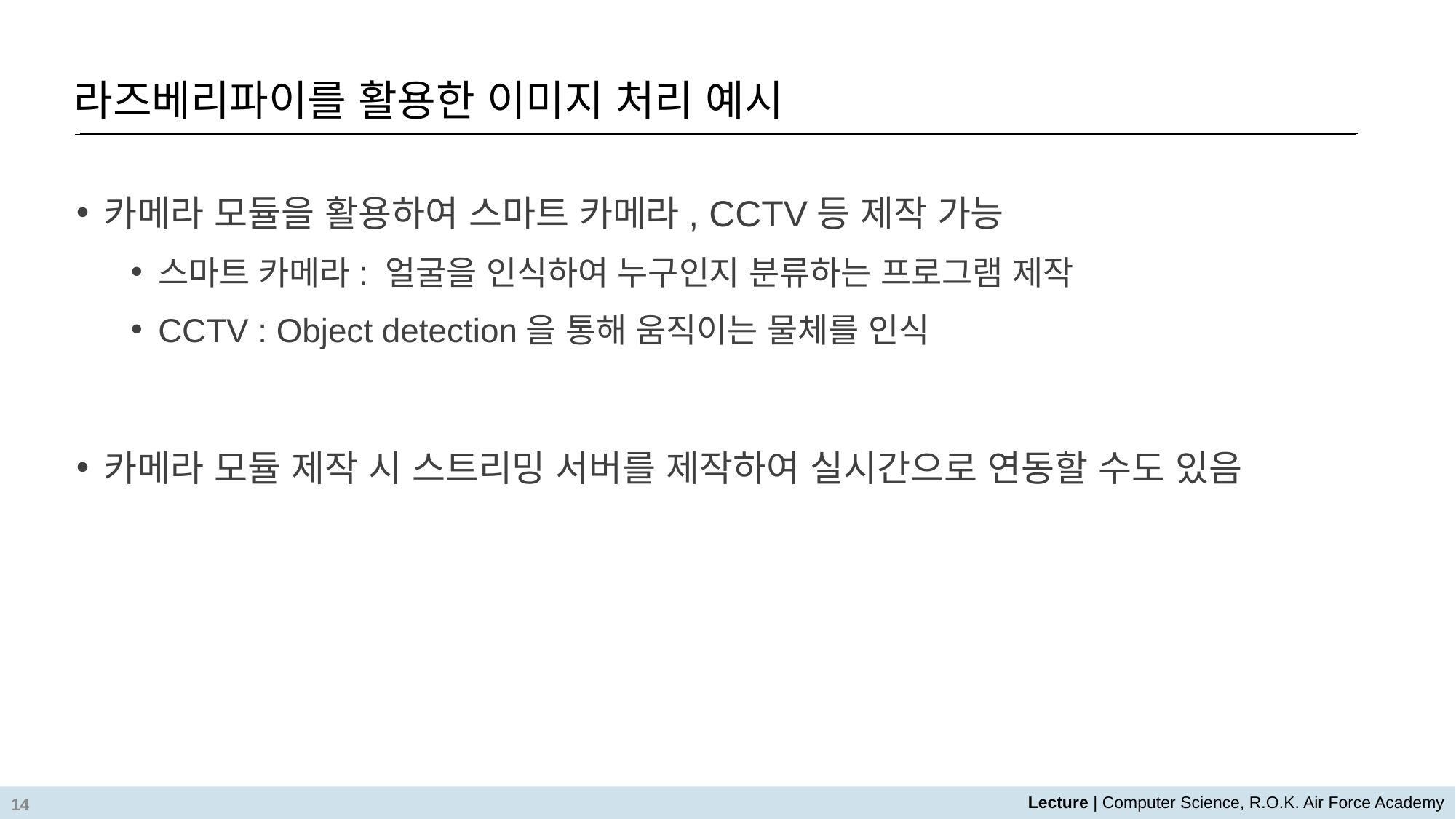

라즈베리파이를 활용한 이미지 처리 예시
카메라 모듈을 활용하여 스마트 카메라, CCTV등 제작 가능
스마트 카메라: 얼굴을 인식하여 누구인지 분류하는 프로그램 제작
CCTV : Object detection을 통해 움직이는 물체를 인식

카메라 모듈 제작 시 스트리밍 서버를 제작하여 실시간으로 연동할 수도 있음

14